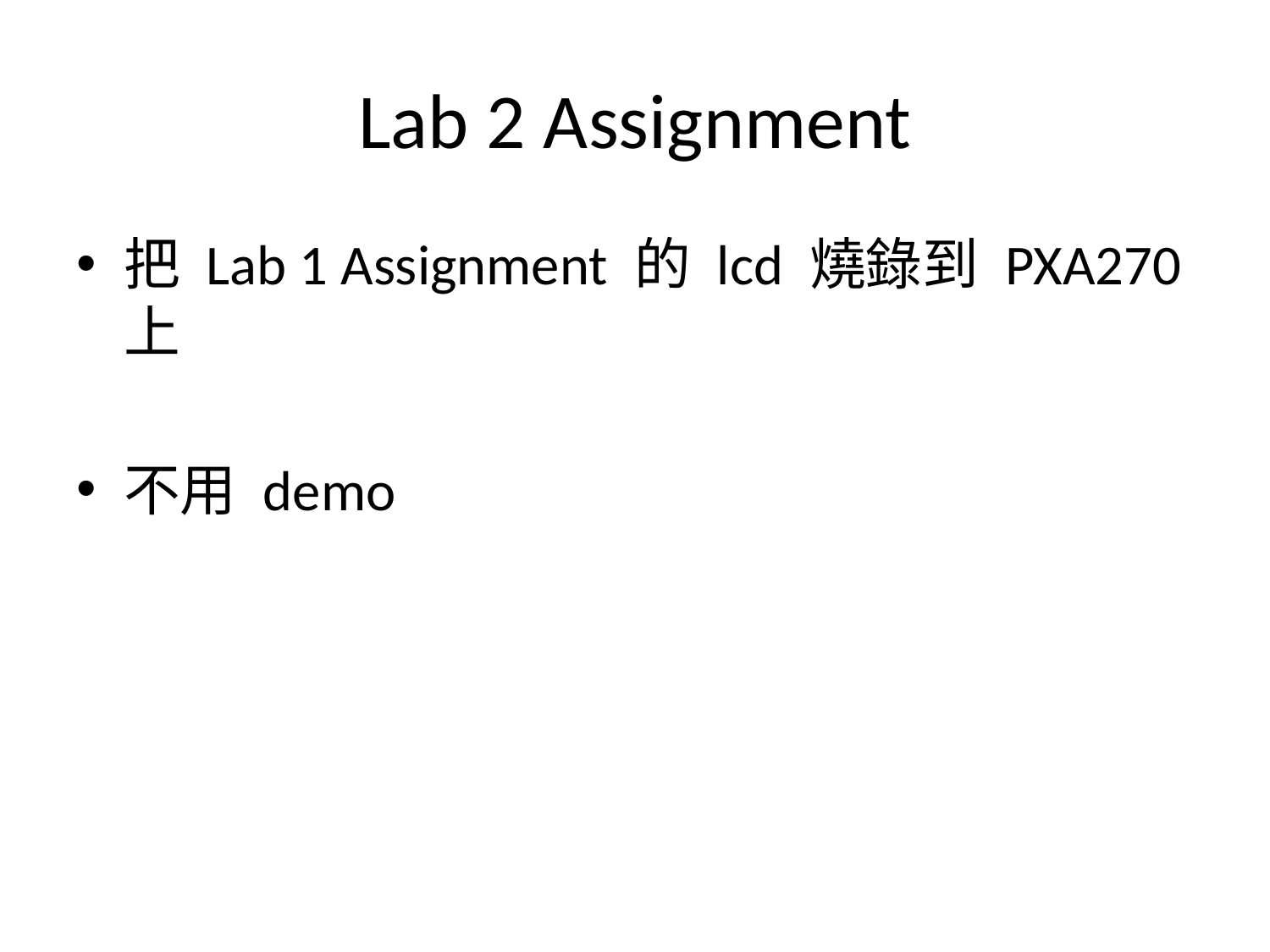

# Lab 2 Assignment
把 Lab 1 Assignment 的 lcd 燒錄到 PXA270 上

不用 demo